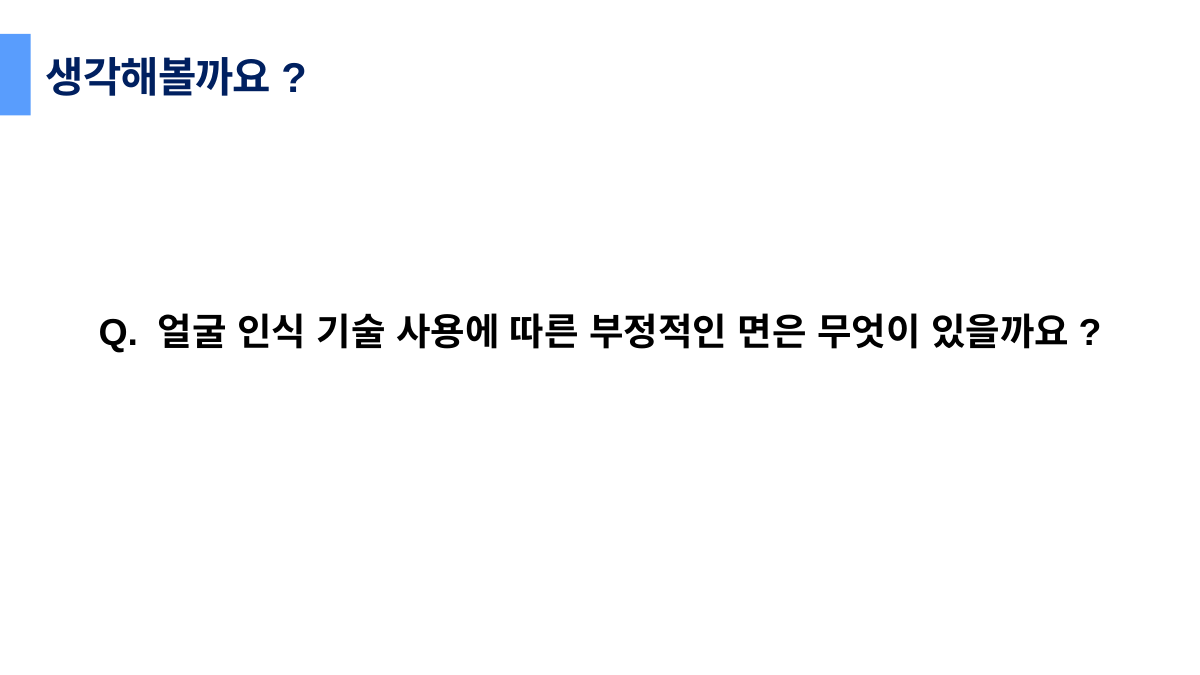

생각해볼까요?
Q. 얼굴 인식 기술 사용에 따른 부정적인 면은 무엇이 있을까요?